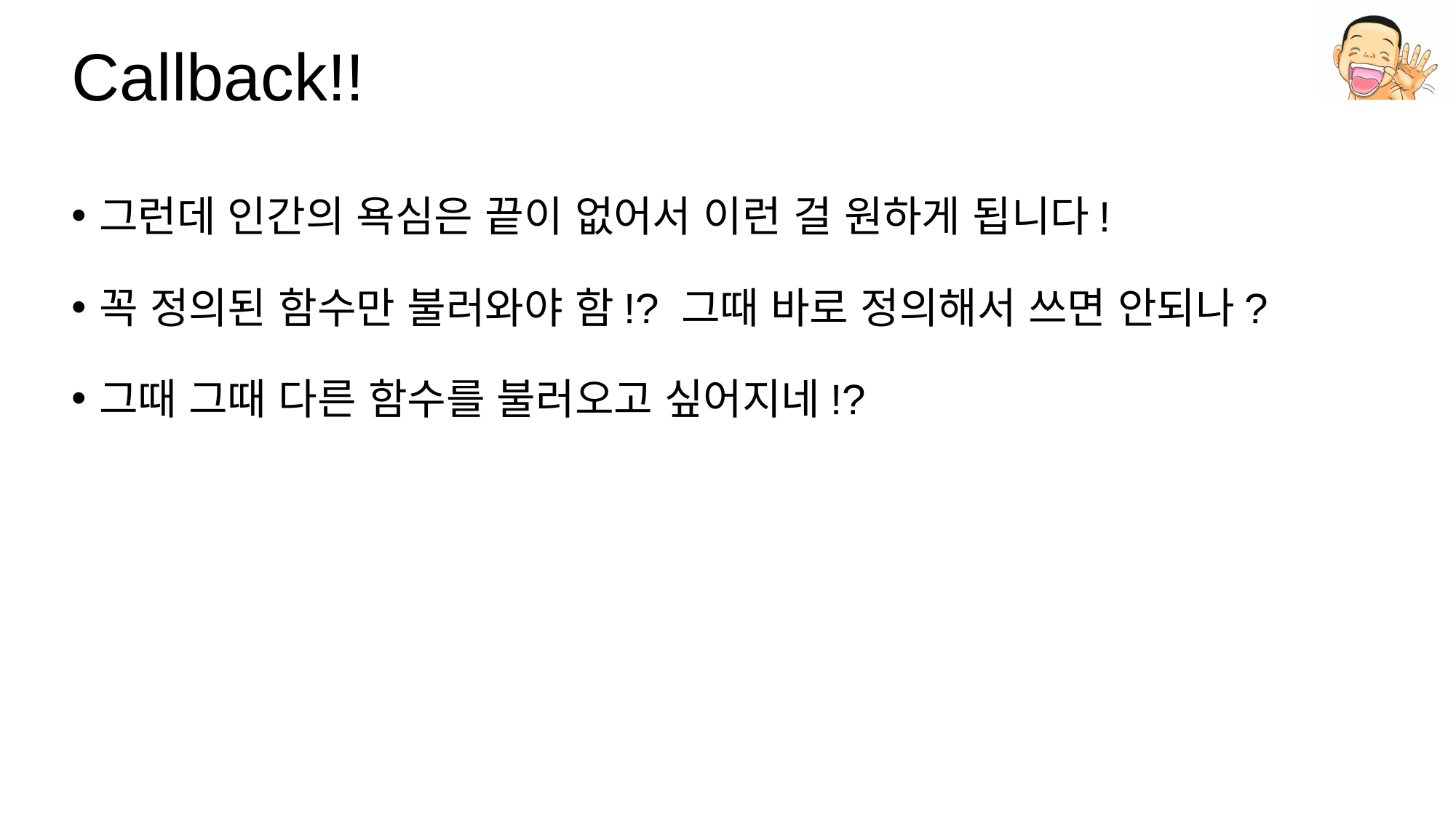

# Callback!!
그런데 인간의 욕심은 끝이 없어서 이런 걸 원하게 됩니다!
꼭 정의된 함수만 불러와야 함!? 그때 바로 정의해서 쓰면 안되나?
그때 그때 다른 함수를 불러오고 싶어지네!?